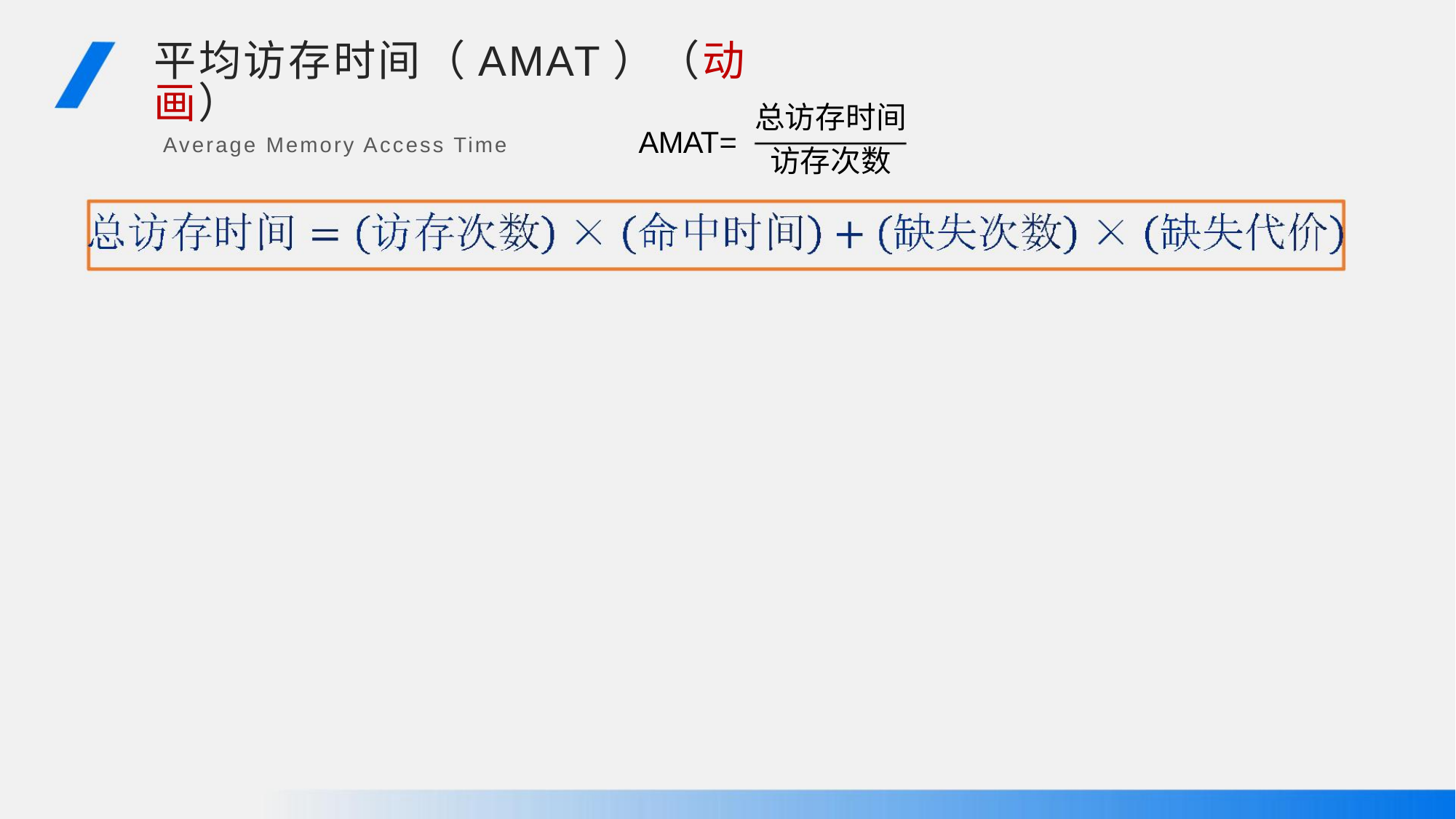

平均访存时间（AMAT）（动画）
Average Memory Access Time
总访存时间
AMAT=
访存次数